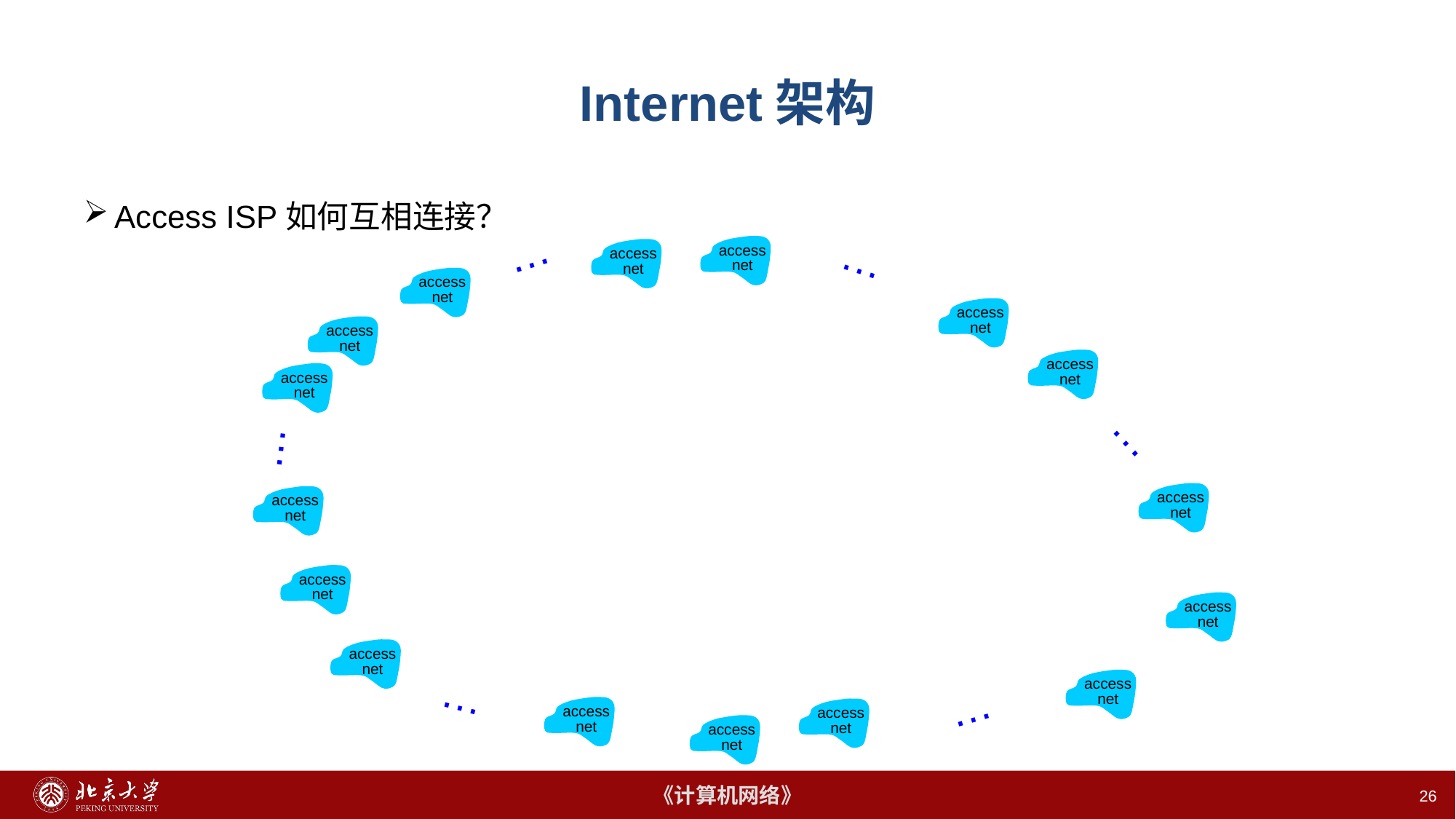

# Internet架构
Access ISP如何互相连接？
…
…

access
net

access
net

access
net

access
net

access
net

access
net

access
net
…
…

access
net

access
net

access
net

access
net

access
net

access
net
…

access
net

access
net
…

access
net
26